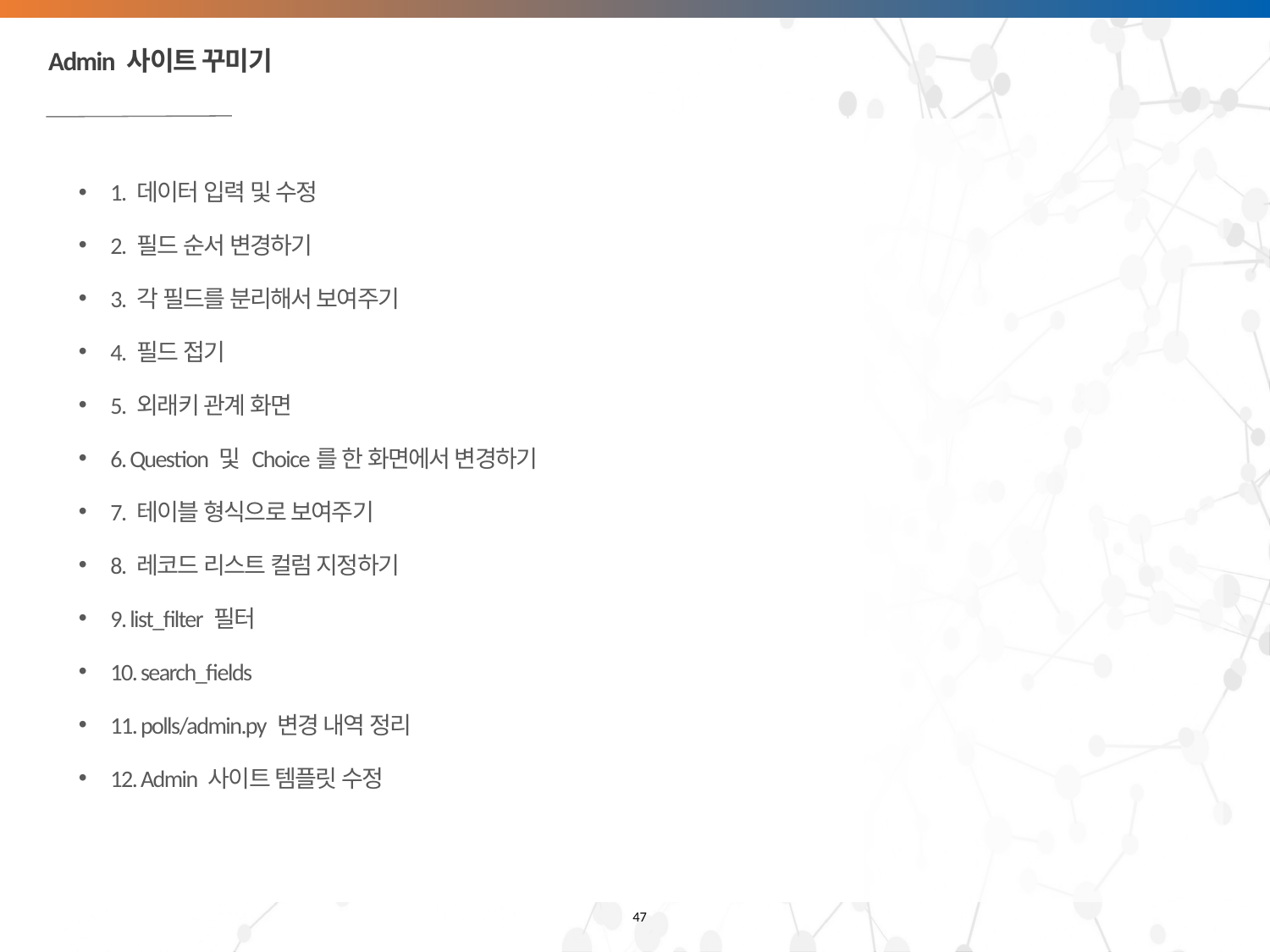

# Admin 사이트 꾸미기

1. 데이터 입력 및 수정
2. 필드 순서 변경하기
3. 각 필드를 분리해서 보여주기
4. 필드 접기
5. 외래키 관계 화면
6. Question 및 Choice를 한 화면에서 변경하기
7. 테이블 형식으로 보여주기
8. 레코드 리스트 컬럼 지정하기
9. list_filter 필터
10. search_fields
11. polls/admin.py 변경 내역 정리
12. Admin 사이트 템플릿 수정
47